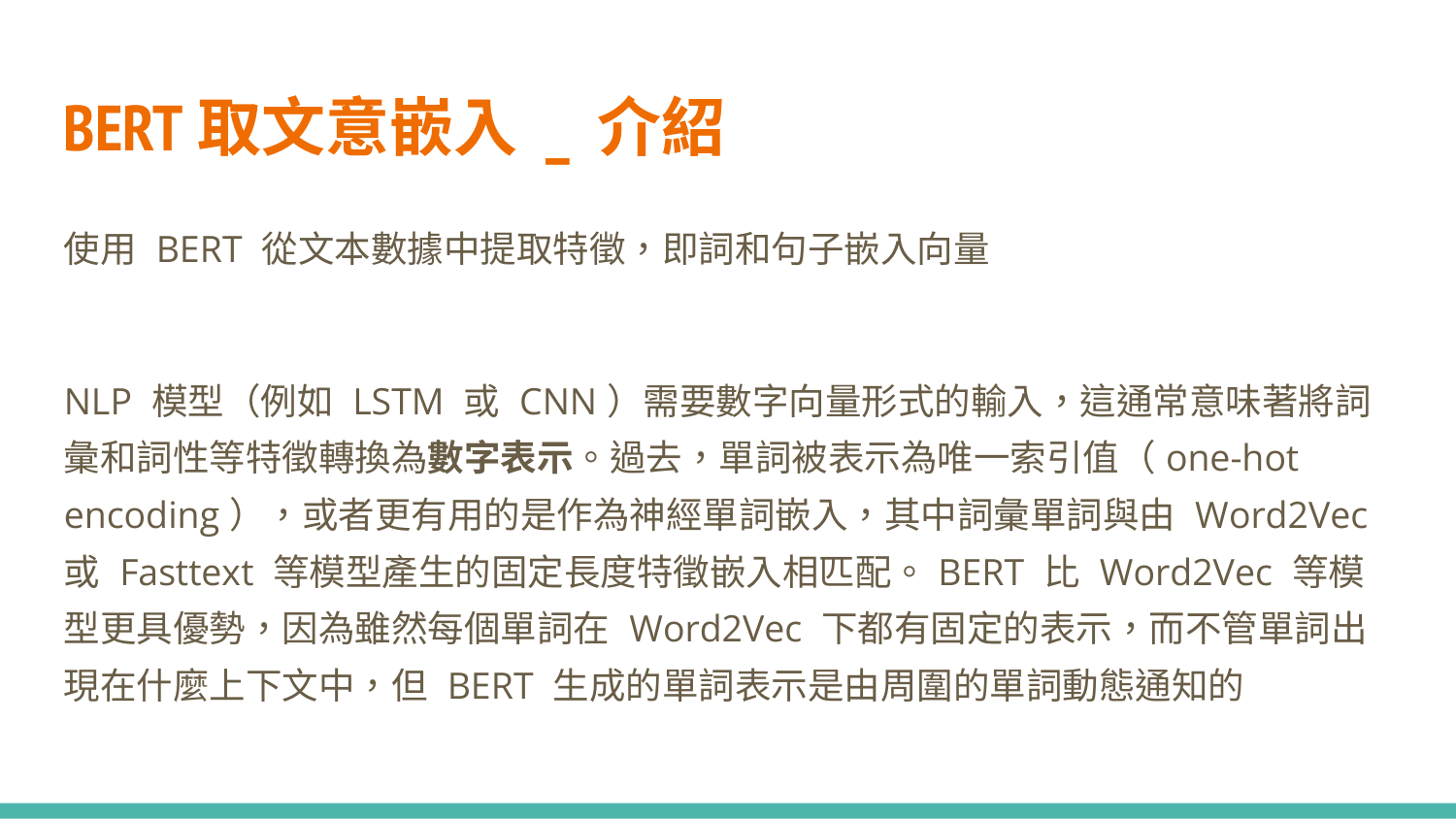

BERT取文意嵌入 _ 介紹
使用 BERT 從文本數據中提取特徵，即詞和句子嵌入向量

NLP 模型（例如 LSTM 或 CNN）需要數字向量形式的輸入，這通常意味著將詞彙和詞性等特徵轉換為數字表示。過去，單詞被表示為唯一索引值（one-hot encoding），或者更有用的是作為神經單詞嵌入，其中詞彙單詞與由 Word2Vec 或 Fasttext 等模型產生的固定長度特徵嵌入相匹配。BERT 比 Word2Vec 等模型更具優勢，因為雖然每個單詞在 Word2Vec 下都有固定的表示，而不管單詞出現在什麼上下文中，但 BERT 生成的單詞表示是由周圍的單詞動態通知的